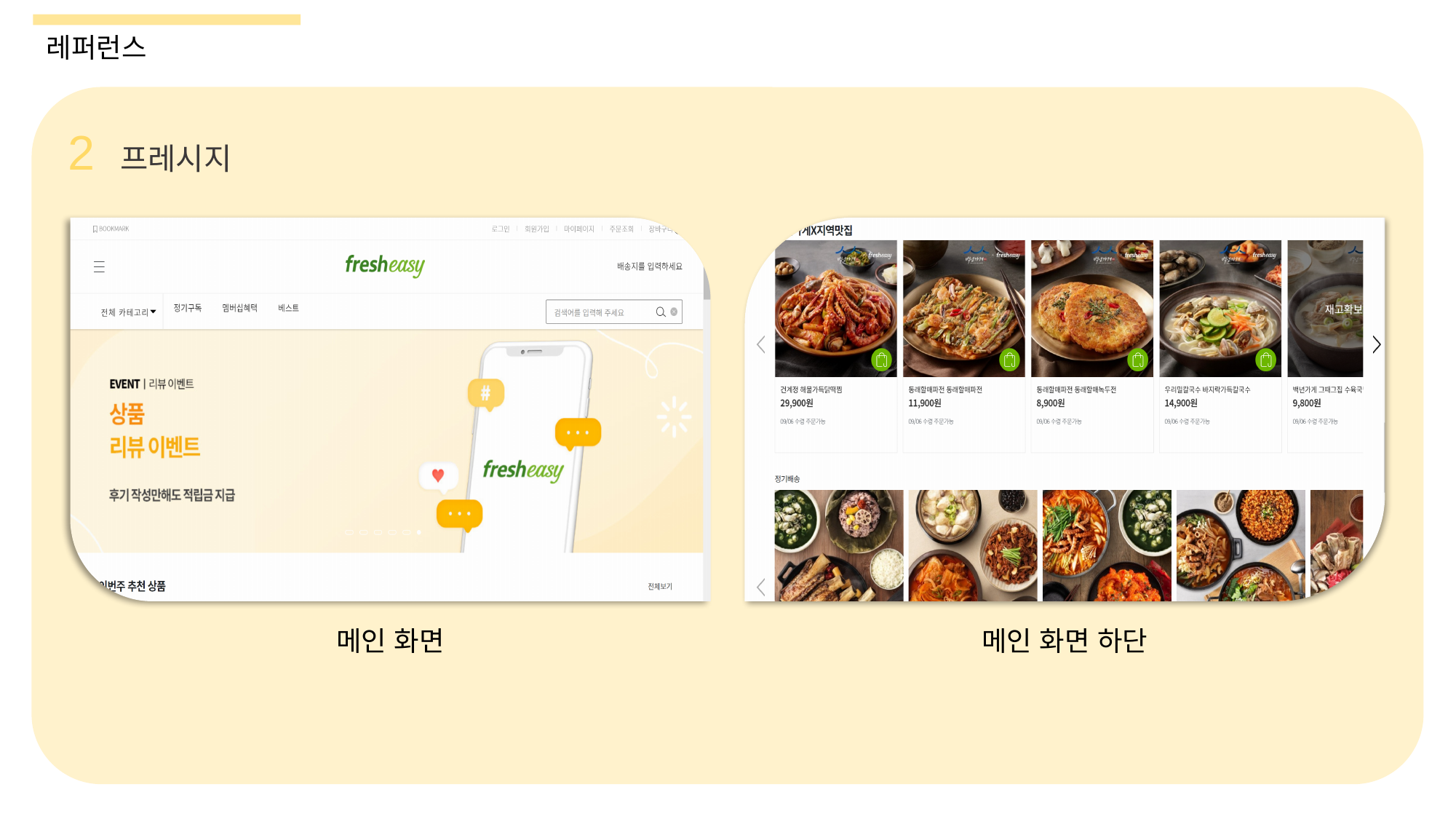

레퍼런스

2 프레시지

메인 화면
메인 화면 하단